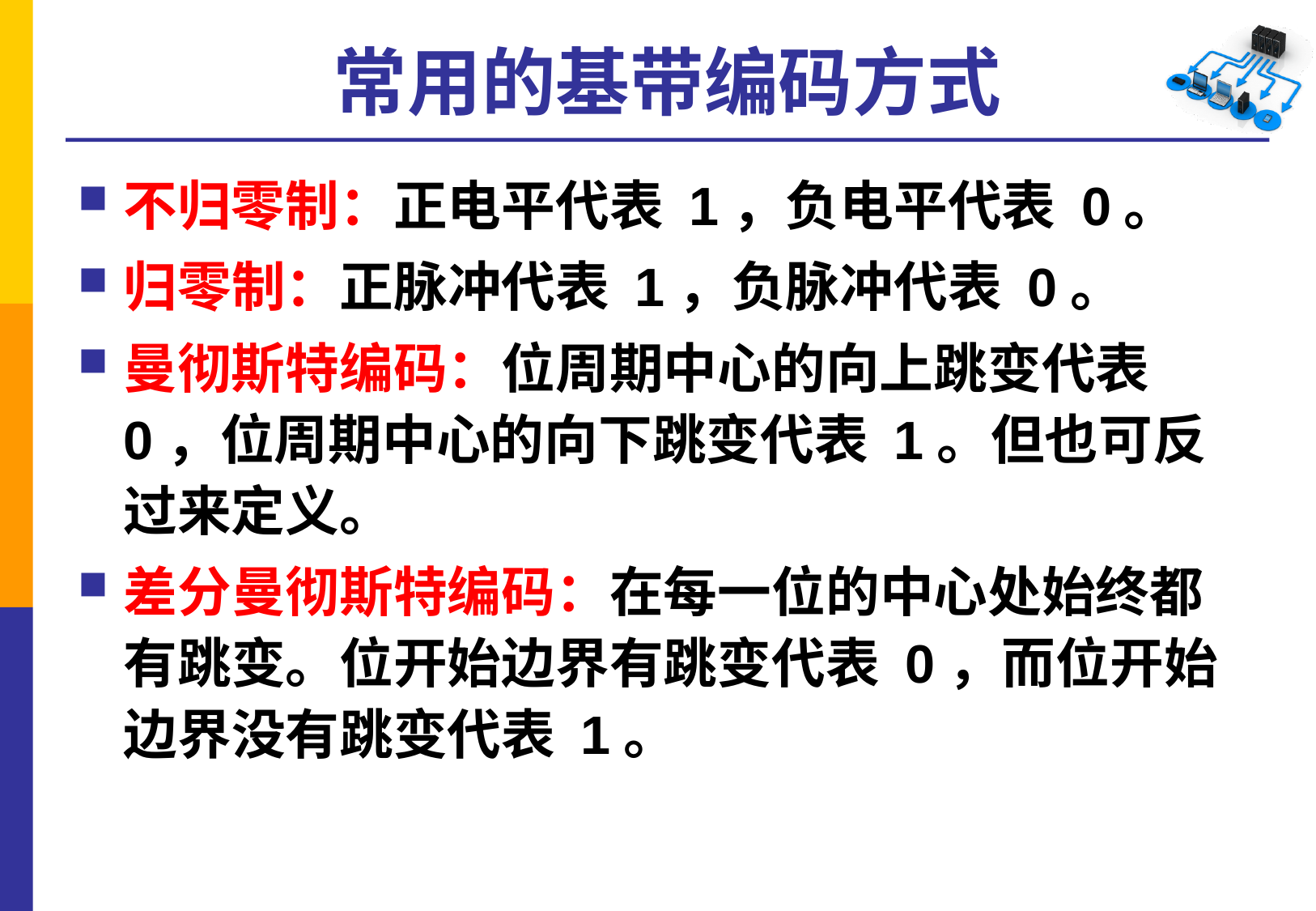

# 常用的基带编码方式
不归零制：正电平代表 1，负电平代表 0。
归零制：正脉冲代表 1，负脉冲代表 0。
曼彻斯特编码：位周期中心的向上跳变代表 0，位周期中心的向下跳变代表 1。但也可反过来定义。
差分曼彻斯特编码：在每一位的中心处始终都有跳变。位开始边界有跳变代表 0，而位开始边界没有跳变代表 1。